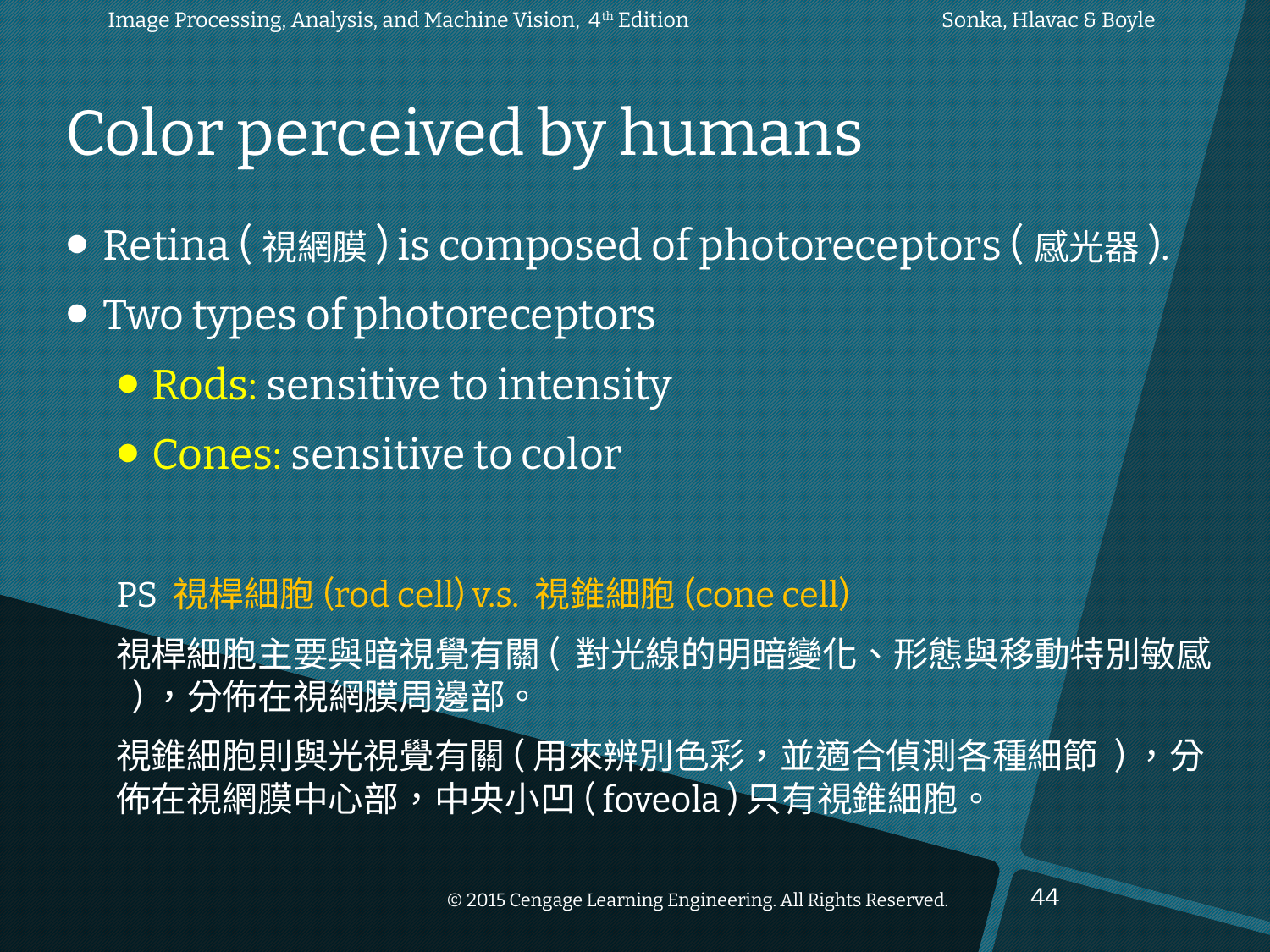

Image Processing, Analysis, and Machine Vision,  4th Edition		                 Sonka, Hlavac & Boyle
# Color perceived by humans
Retina (視網膜) is composed of photoreceptors (感光器).
Two types of photoreceptors
Rods: sensitive to intensity
Cones: sensitive to color

PS 視桿細胞(rod cell) v.s. 視錐細胞(cone cell)
視桿細胞主要與暗視覺有關( 對光線的明暗變化、形態與移動特別敏感 )，分佈在視網膜周邊部。
視錐細胞則與光視覺有關(用來辨別色彩，並適合偵測各種細節 )，分佈在視網膜中心部，中央小凹( foveola )只有視錐細胞。

44
© 2015 Cengage Learning Engineering. All Rights Reserved.